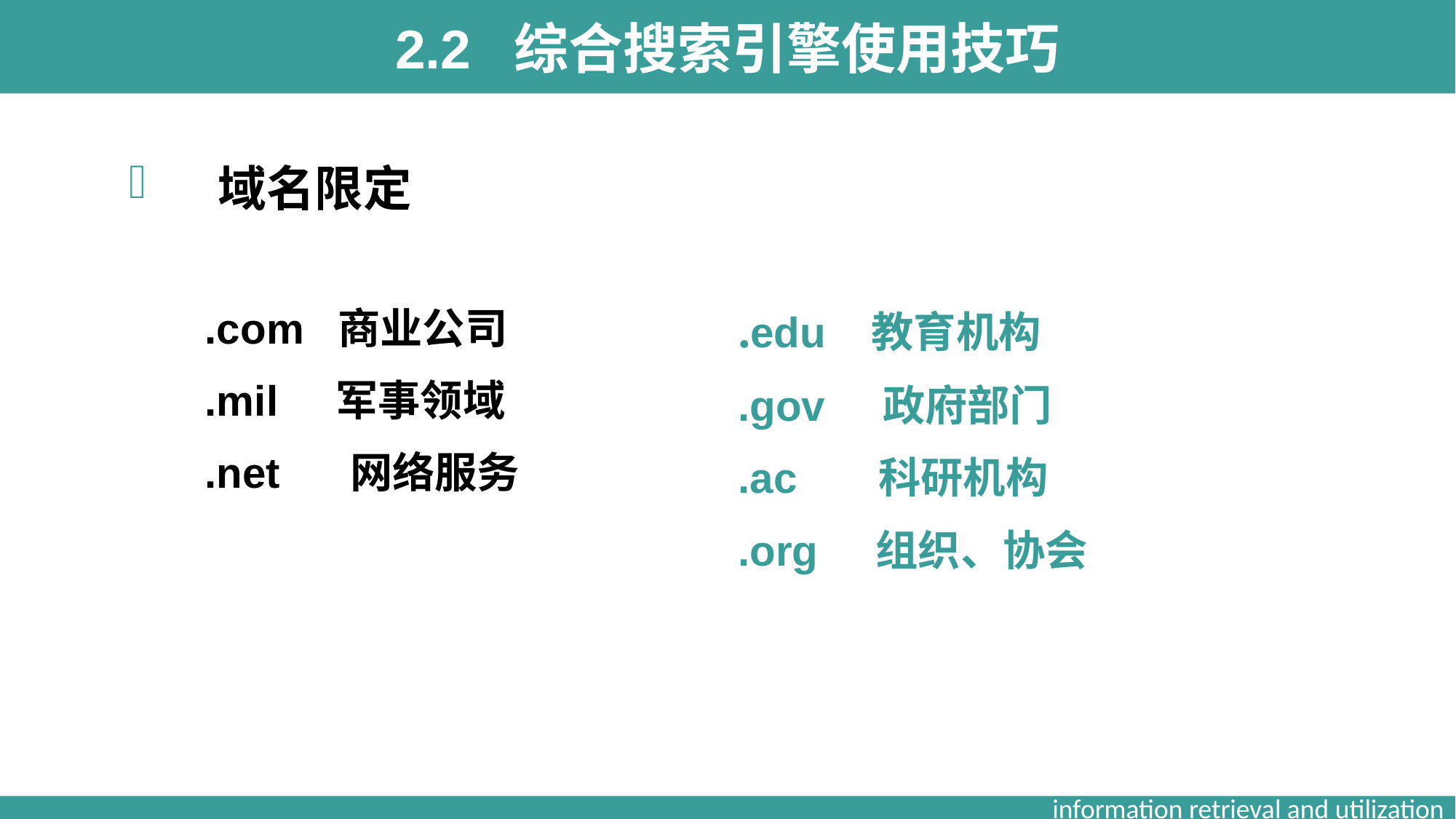

2.2  综合搜索引擎使用技巧
  域名限定
.edu   教育机构
.gov    政府部门
.ac      科研机构
.org    组织、协会
.com  商业公司
.mil    军事领域
.net     网络服务
information retrieval and utilization